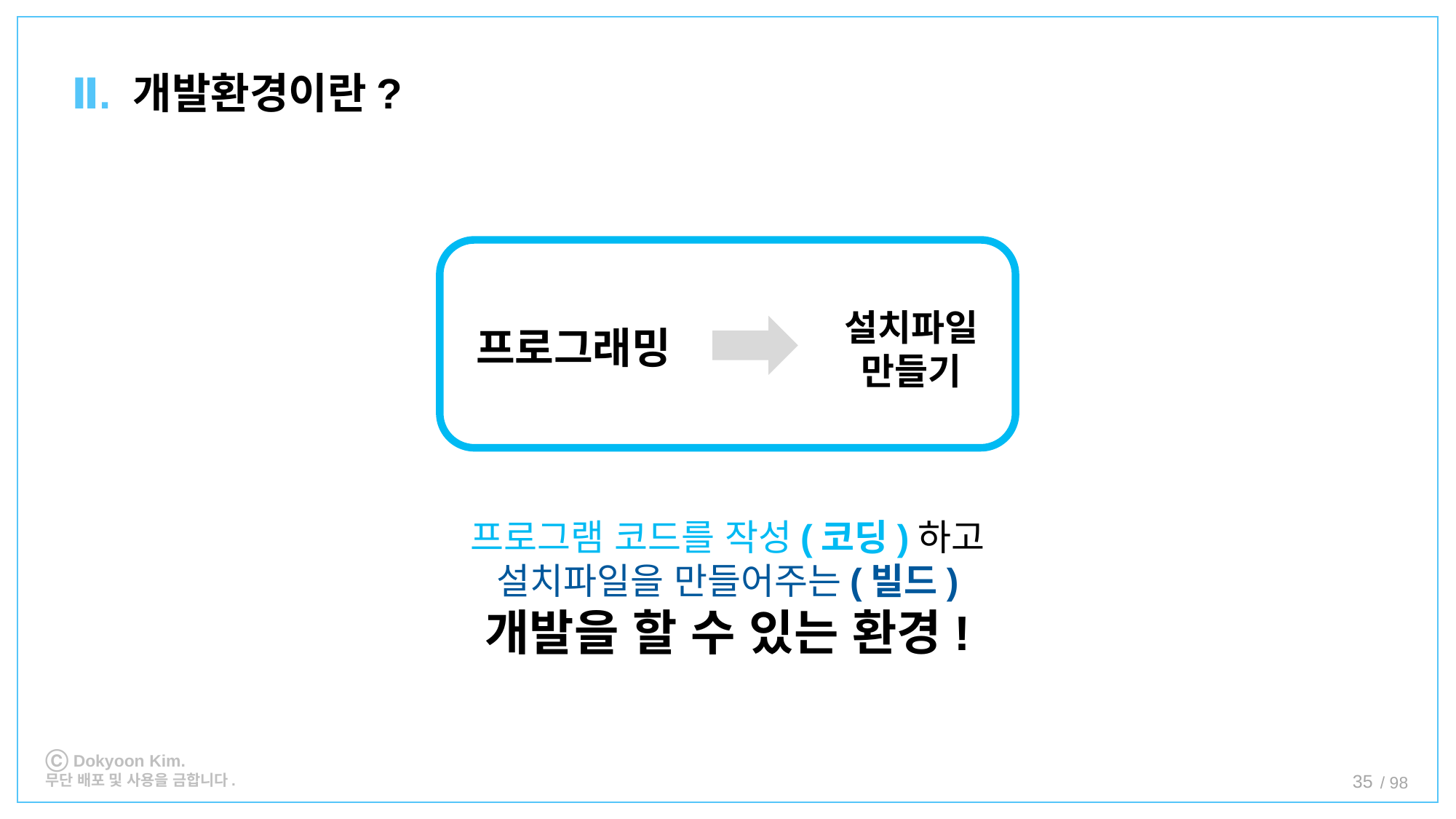

Ⅱ. 개발환경이란?

설치파일
만들기
프로그래밍

프로그램 코드를 작성(코딩)하고
설치파일을 만들어주는(빌드)
개발을 할 수 있는 환경!
35